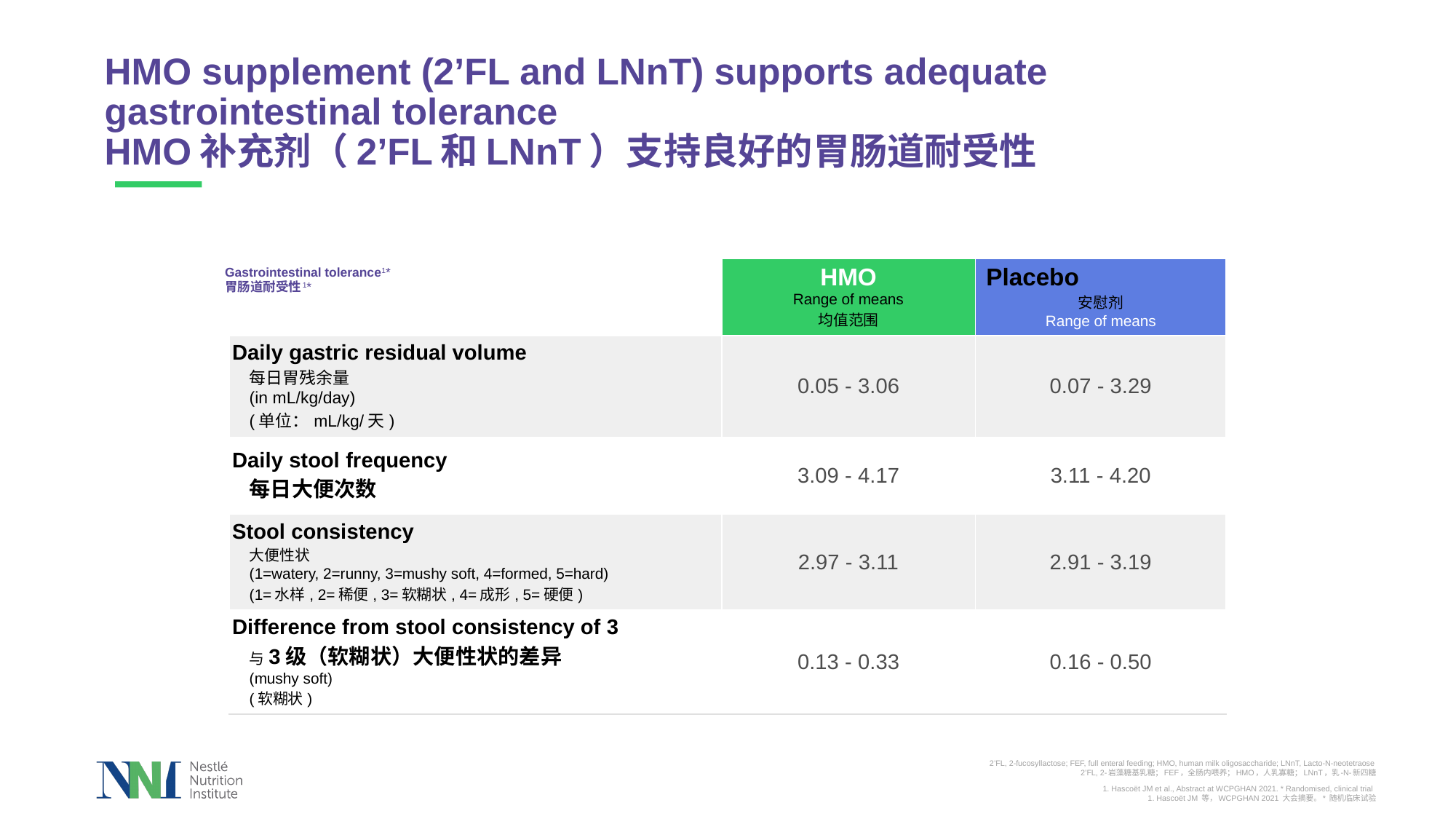

# HMO supplement (2’FL and LNnT) supports adequate gastrointestinal tolerance
HMO补充剂（2’FL和LNnT）支持良好的胃肠道耐受性
|  | HMO Range of means 均值范围 | Placebo 安慰剂 Range of means |
| --- | --- | --- |
| Daily gastric residual volume 每日胃残余量 (in mL/kg/day) (单位：mL/kg/天) | 0.05 - 3.06 | 0.07 - 3.29 |
| Daily stool frequency 每日大便次数 | 3.09 - 4.17 | 3.11 - 4.20 |
| Stool consistency 大便性状 (1=watery, 2=runny, 3=mushy soft, 4=formed, 5=hard) (1=水样, 2=稀便, 3=软糊状, 4=成形, 5=硬便) | 2.97 - 3.11 | 2.91 - 3.19 |
| Difference from stool consistency of 3 与3级（软糊状）大便性状的差异 (mushy soft) (软糊状) | 0.13 - 0.33 | 0.16 - 0.50 |
Gastrointestinal tolerance1*
胃肠道耐受性1*
2’FL, 2-fucosyllactose; FEF, full enteral feeding; HMO, human milk oligosaccharide; LNnT, Lacto-N-neotetraose
2’FL, 2-岩藻糖基乳糖；FEF，全肠内喂养；HMO，人乳寡糖；LNnT，乳-N-新四糖
1. Hascoët JM et al., Abstract at WCPGHAN 2021. * Randomised, clinical trial
1. Hascoët JM 等，WCPGHAN 2021 大会摘要。* 随机临床试验